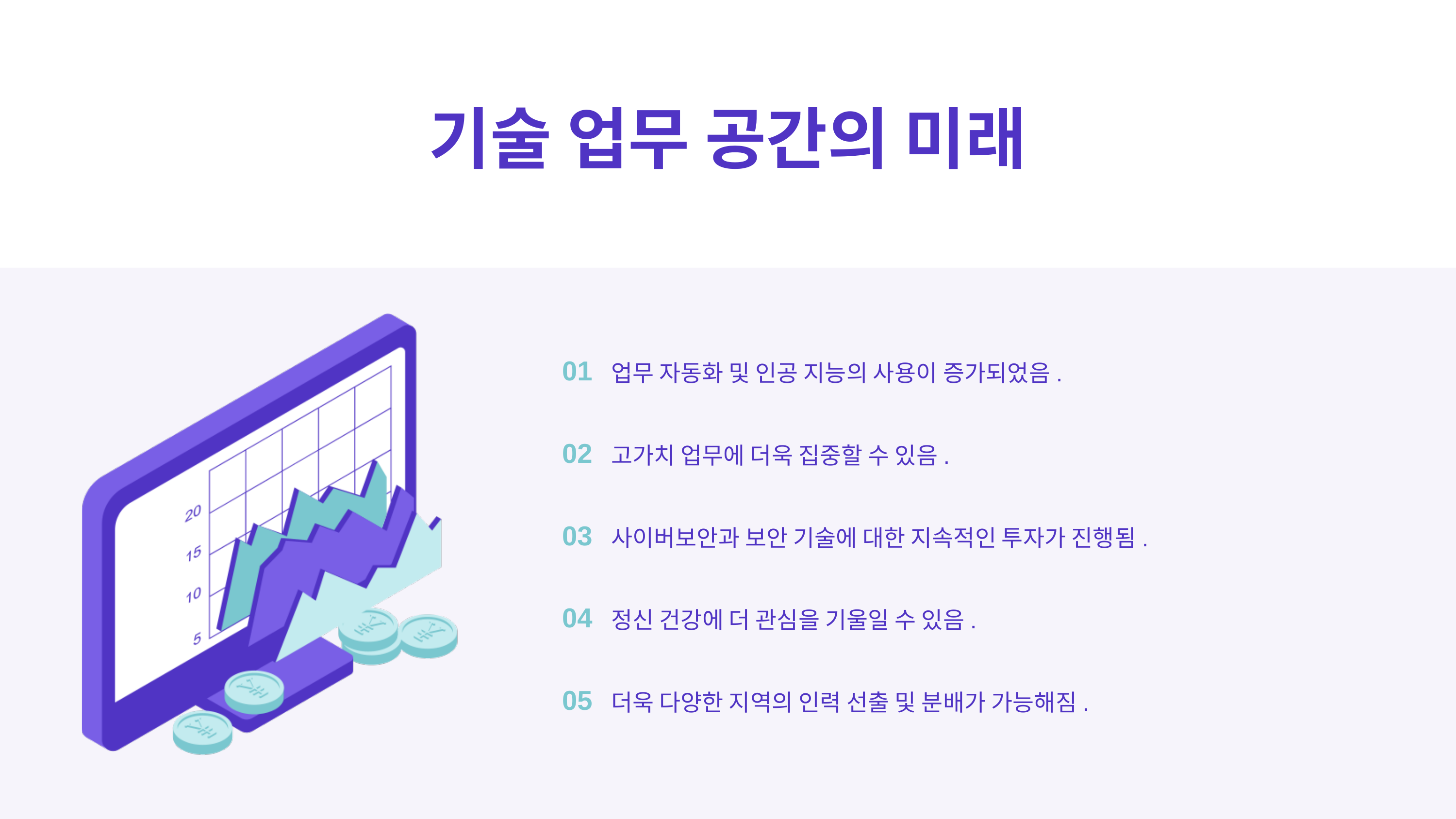

기술 업무 공간의 미래

01
업무 자동화 및 인공 지능의 사용이 증가되었음.
02
고가치 업무에 더욱 집중할 수 있음.
03
사이버보안과 보안 기술에 대한 지속적인 투자가 진행됨.
04
정신 건강에 더 관심을 기울일 수 있음.
05
더욱 다양한 지역의 인력 선출 및 분배가 가능해짐.